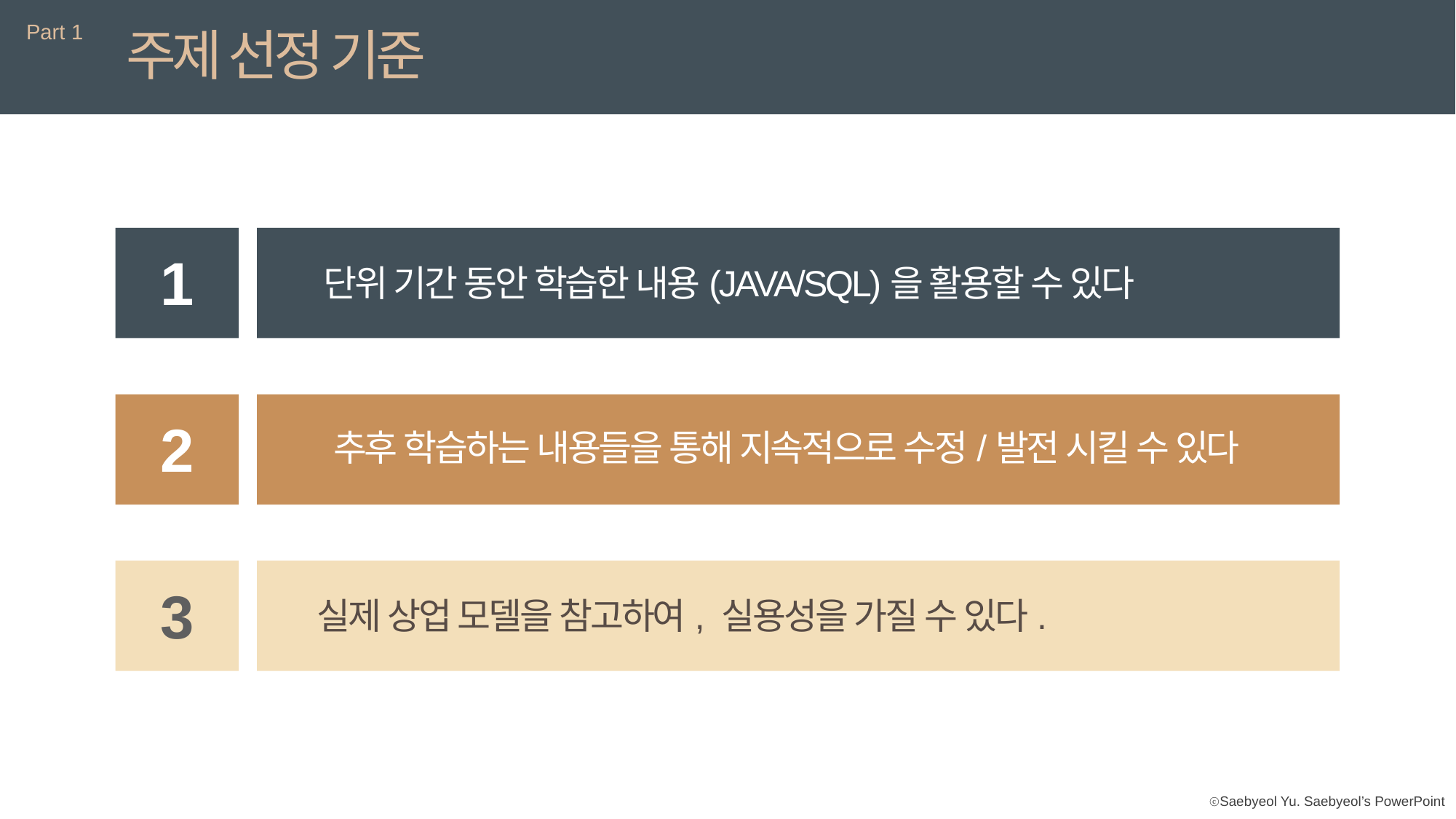

Part 1
주제 선정 기준

1
단위 기간 동안 학습한 내용(JAVA/SQL)을 활용할 수 있다

2
추후 학습하는 내용들을 통해 지속적으로 수정/발전 시킬 수 있다

3
실제 상업 모델을 참고하여, 실용성을 가질 수 있다.